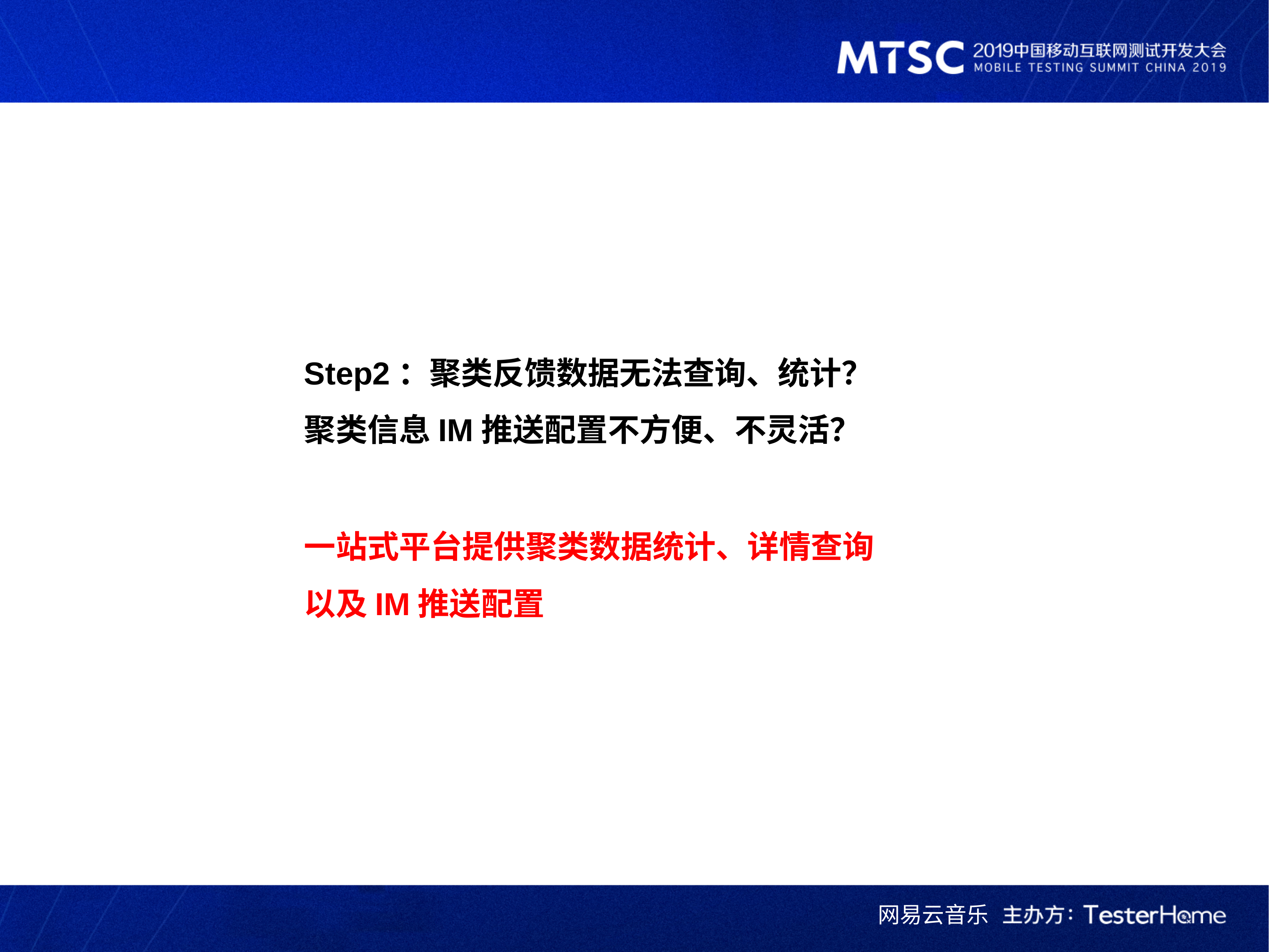

Step2：聚类反馈数据无法查询、统计？
聚类信息IM推送配置不方便、不灵活？
一站式平台提供聚类数据统计、详情查询以及IM推送配置
网易云音乐